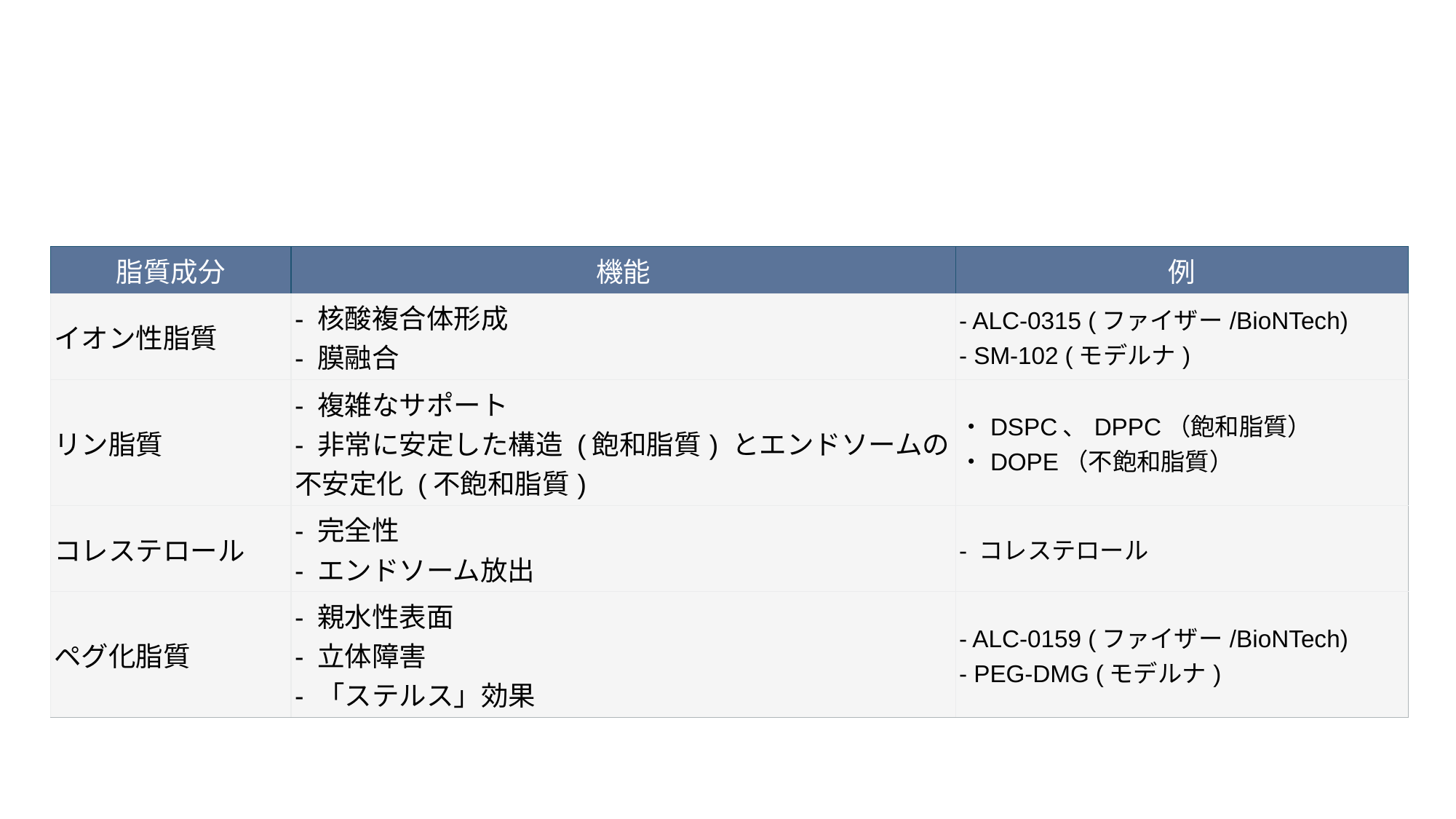

| 脂質成分 | 機能 | 例 |
| --- | --- | --- |
| イオン性脂質 | - 核酸複合体形成 - 膜融合 | - ALC-0315 (ファイザー/BioNTech) - SM-102 (モデルナ) |
| リン脂質 | - 複雑なサポート - 非常に安定した構造 (飽和脂質) とエンドソームの不安定化 (不飽和脂質) | ・DSPC、DPPC（飽和脂質） ・DOPE（不飽和脂質） |
| コレステロール | - 完全性 - エンドソーム放出 | - コレステロール |
| ペグ化脂質 | - 親水性表面 - 立体障害 - 「ステルス」効果 | - ALC-0159 (ファイザー/BioNTech) - PEG-DMG (モデルナ) |